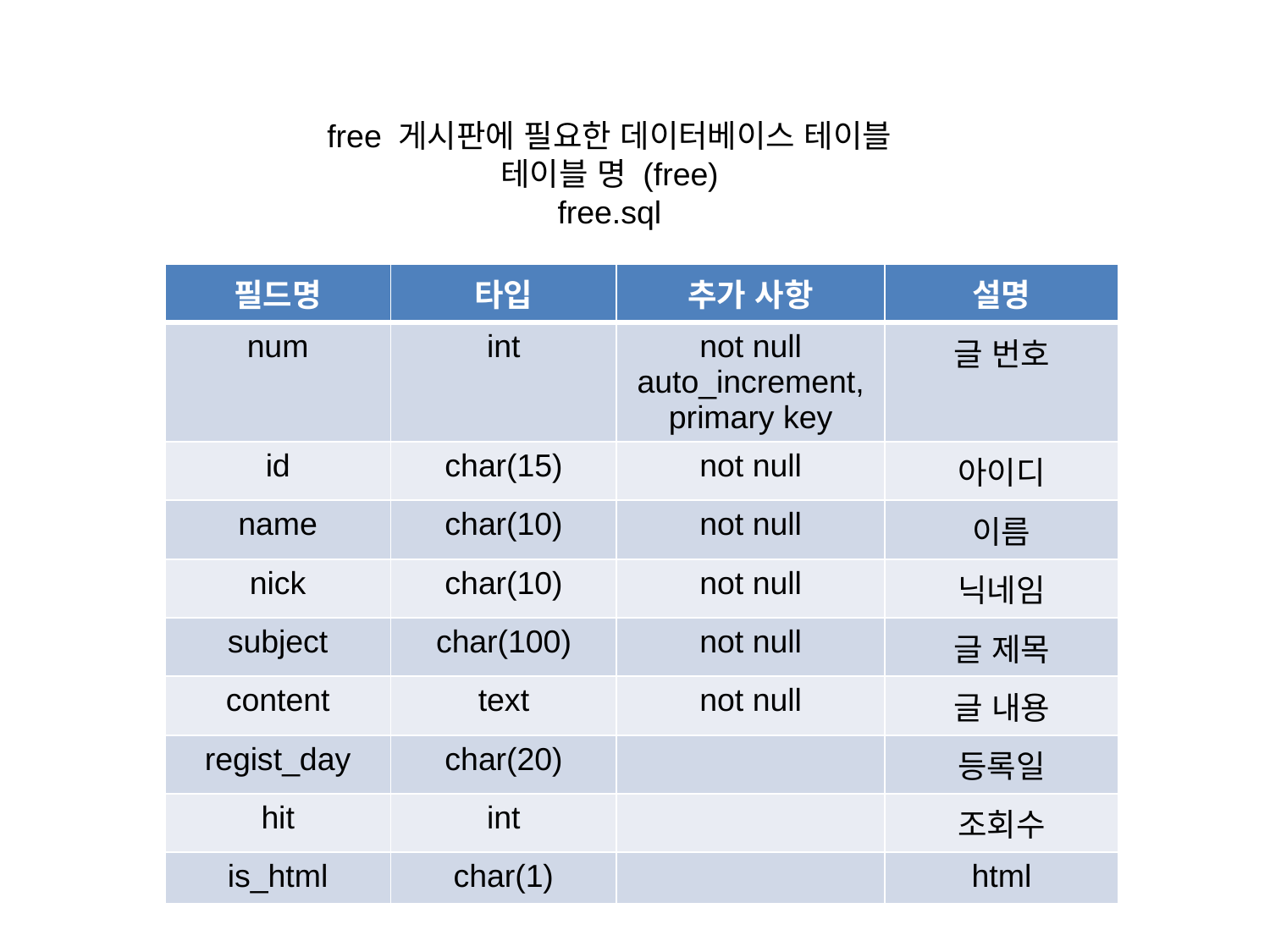

free 게시판에 필요한 데이터베이스 테이블
테이블 명 (free)
free.sql

| 필드명 | 타입 | 추가 사항 | 설명 |
| --- | --- | --- | --- |
| num | int | not null auto\_increment, primary key | 글 번호 |
| id | char(15) | not null | 아이디 |
| name | char(10) | not null | 이름 |
| nick | char(10) | not null | 닉네임 |
| subject | char(100) | not null | 글 제목 |
| content | text | not null | 글 내용 |
| regist\_day | char(20) |  | 등록일 |
| hit | int |  | 조회수 |
| is\_html | char(1) |  | html |